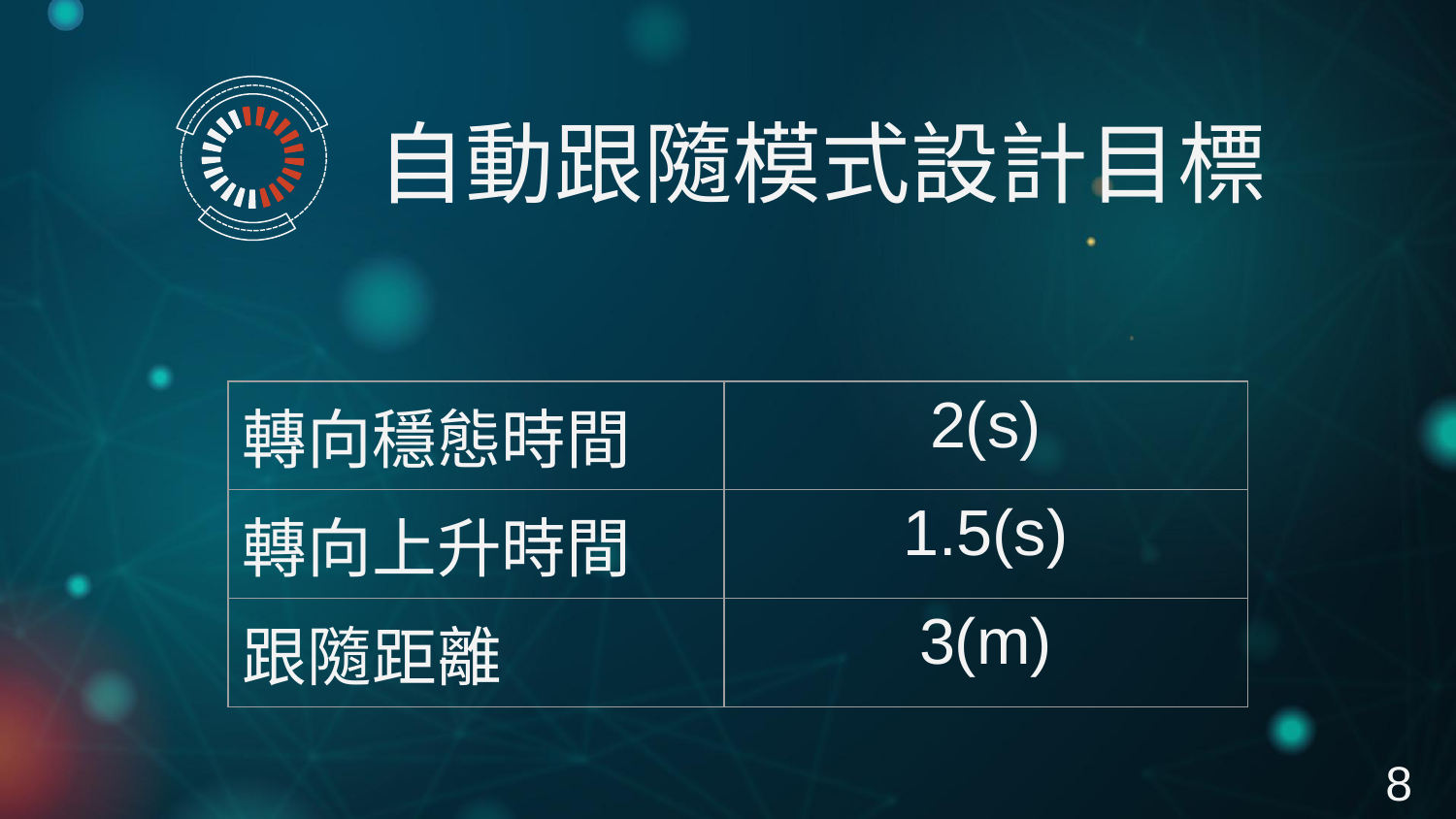

自動跟隨模式設計目標

| 轉向穩態時間 | 2(s) |
| --- | --- |
| 轉向上升時間 | 1.5(s) |
| 跟隨距離 | 3(m) |